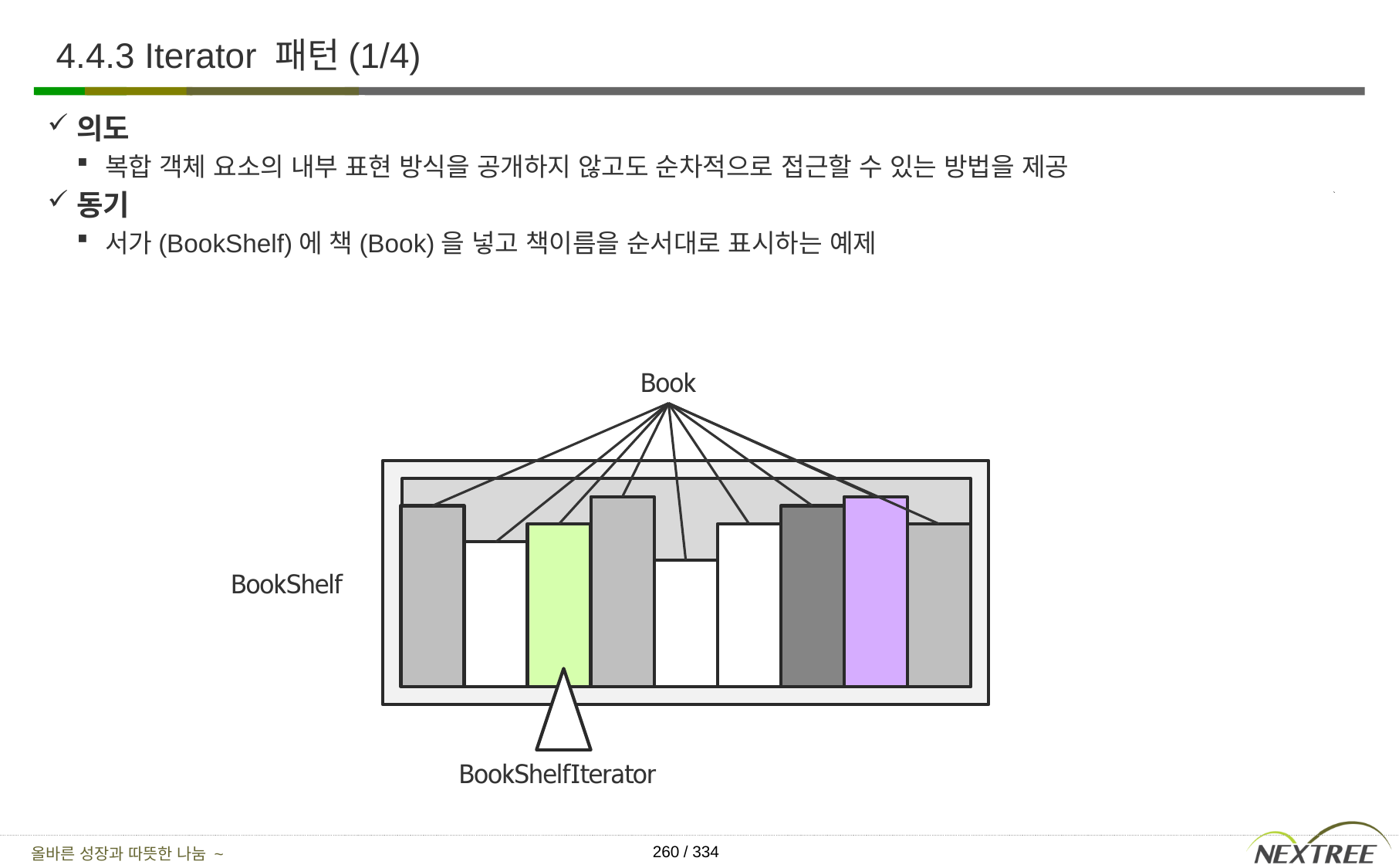

# 4.4.3 Iterator 패턴(1/4)
의도
복합 객체 요소의 내부 표현 방식을 공개하지 않고도 순차적으로 접근할 수 있는 방법을 제공
동기
서가(BookShelf)에 책(Book)을 넣고 책이름을 순서대로 표시하는 예제

Book

BookShelf

BookShelfIterator